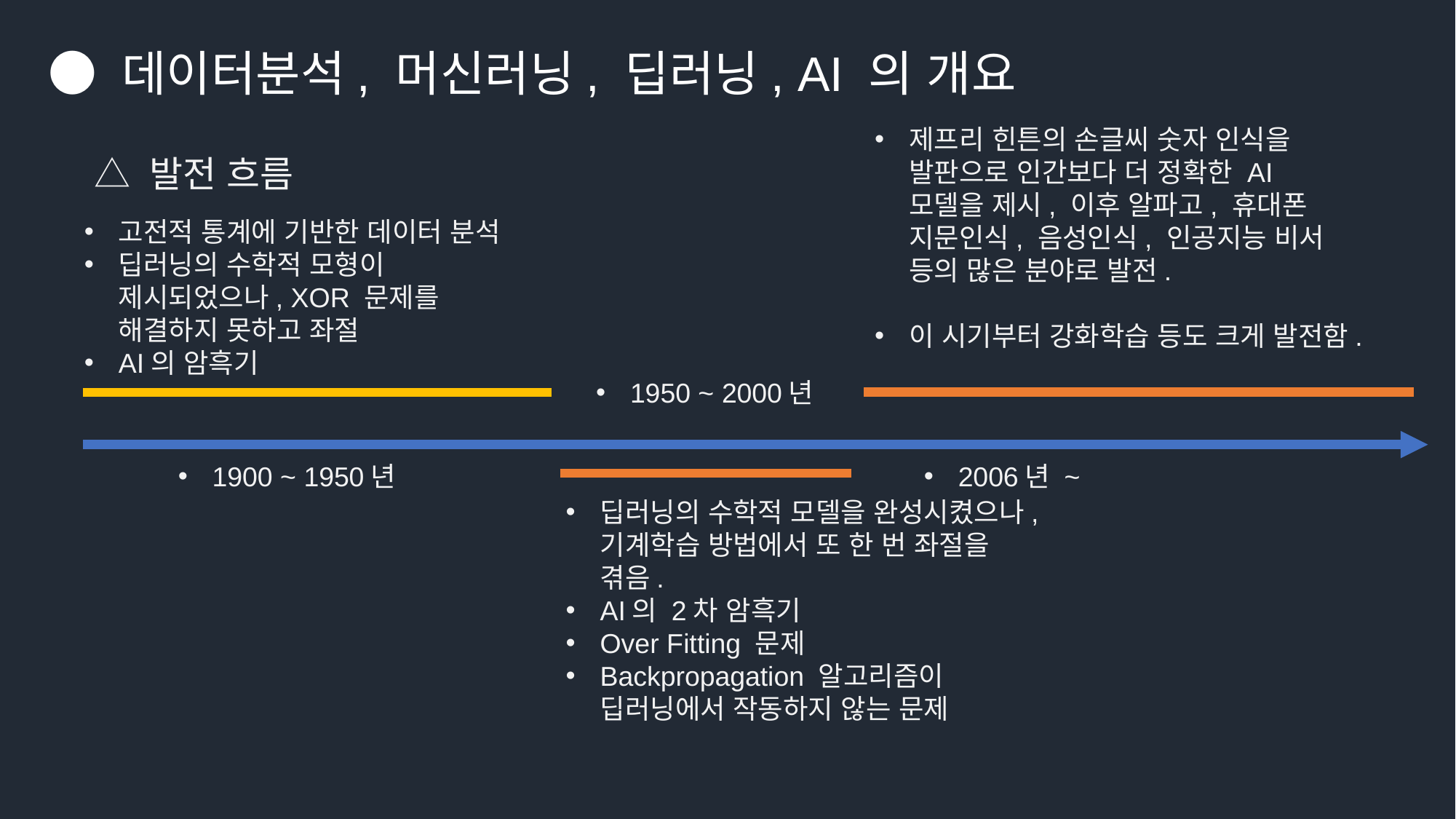

● 데이터분석, 머신러닝, 딥러닝, AI 의 개요
제프리 힌튼의 손글씨 숫자 인식을 발판으로 인간보다 더 정확한 AI 모델을 제시, 이후 알파고, 휴대폰 지문인식, 음성인식, 인공지능 비서 등의 많은 분야로 발전.

이 시기부터 강화학습 등도 크게 발전함.
△ 발전 흐름
고전적 통계에 기반한 데이터 분석
딥러닝의 수학적 모형이 제시되었으나, XOR 문제를 해결하지 못하고 좌절
AI의 암흑기
1950 ~ 2000년
1900 ~ 1950년
2006년 ~
딥러닝의 수학적 모델을 완성시켰으나, 기계학습 방법에서 또 한 번 좌절을 겪음.
AI의 2차 암흑기
Over Fitting 문제
Backpropagation 알고리즘이 딥러닝에서 작동하지 않는 문제